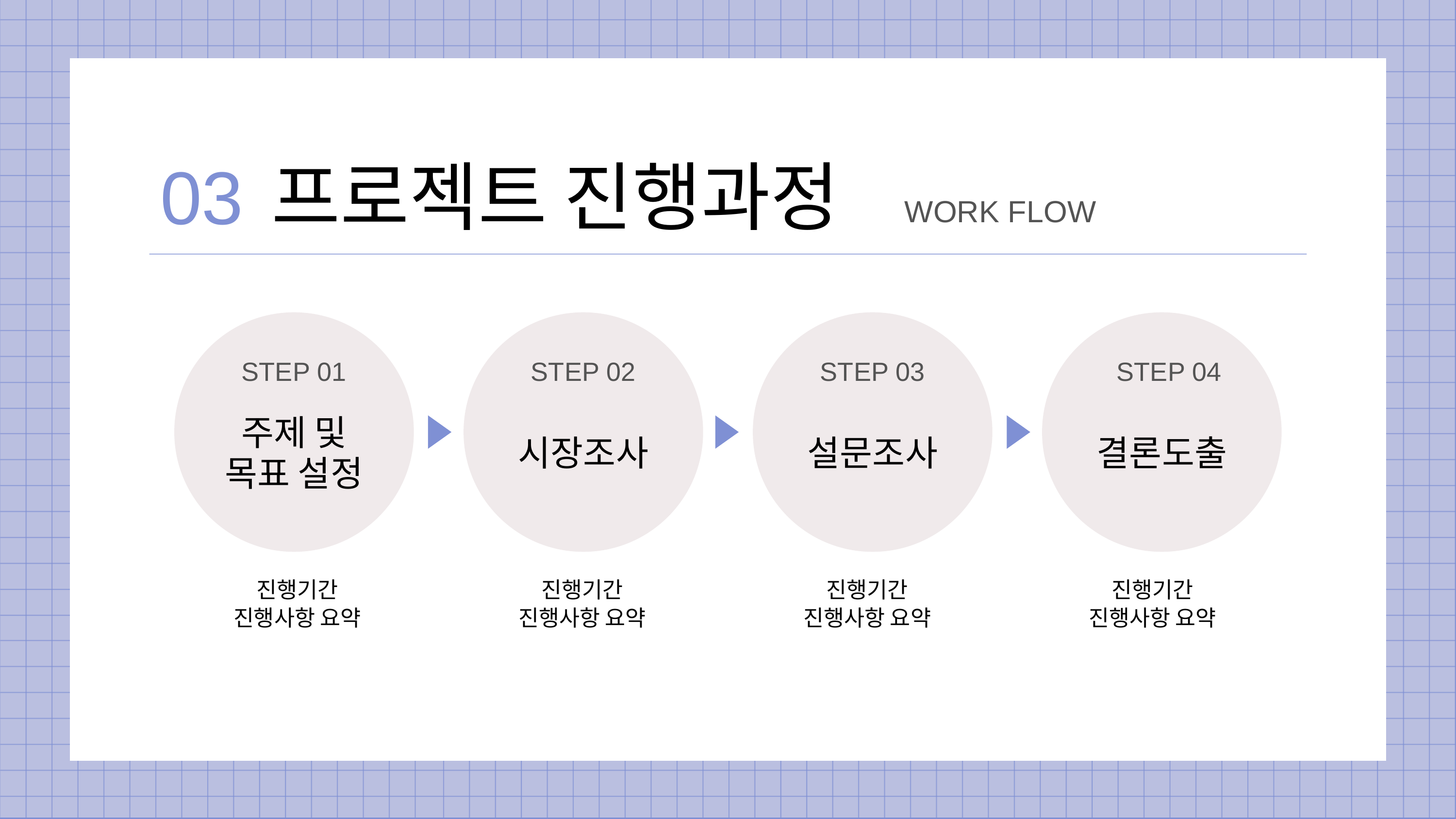

03
프로젝트 진행과정
WORK FLOW

STEP 01
STEP 02
STEP 03
STEP 04
주제 및
목표 설정

시장조사
설문조사
결론도출
진행기간
진행사항 요약
진행기간
진행사항 요약
진행기간
진행사항 요약
진행기간
진행사항 요약